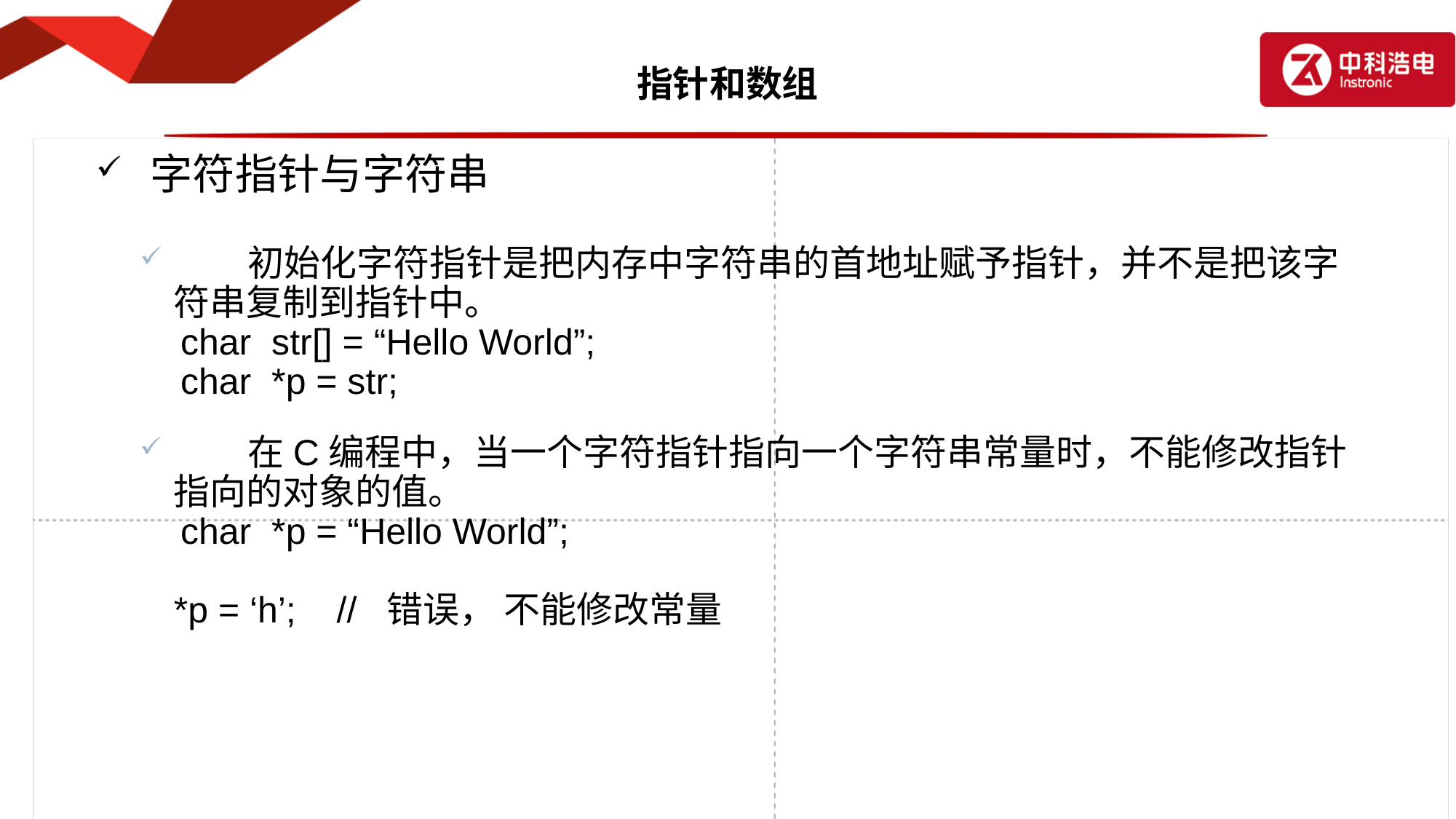

# 指针和数组
字符指针与字符串

        初始化字符指针是把内存中字符串的首地址赋予指针，并不是把该字符串复制到指针中。
    char  str[] = “Hello World”;
    char  *p = str;

        在C编程中，当一个字符指针指向一个字符串常量时，不能修改指针指向的对象的值。
    char  *p = “Hello World”;

	*p = ‘h’;    //  错误， 不能修改常量